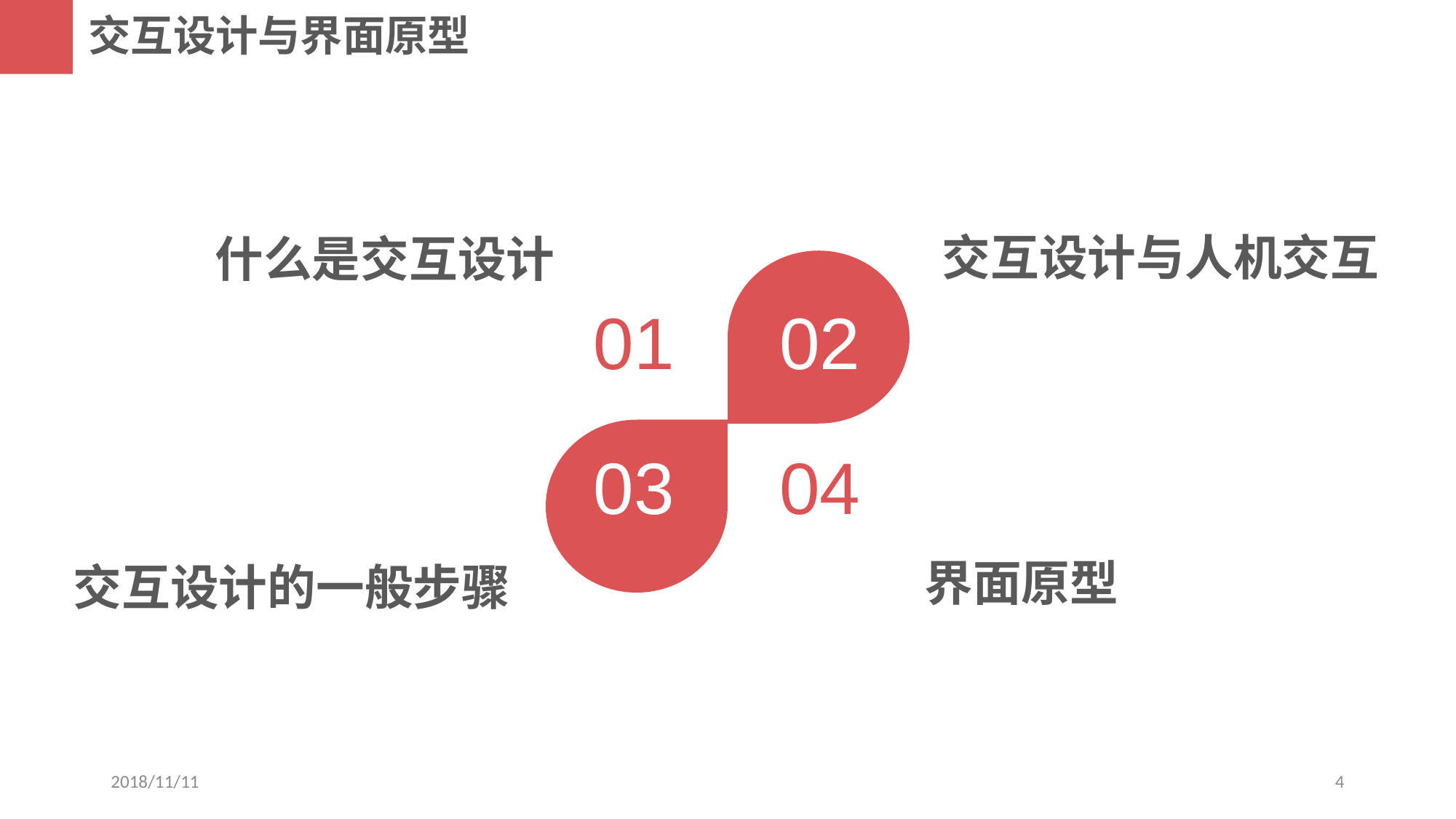

交互设计与界面原型
交互设计与人机交互
什么是交互设计

01
02

03
04
界面原型
交互设计的一般步骤
2018/11/11
4